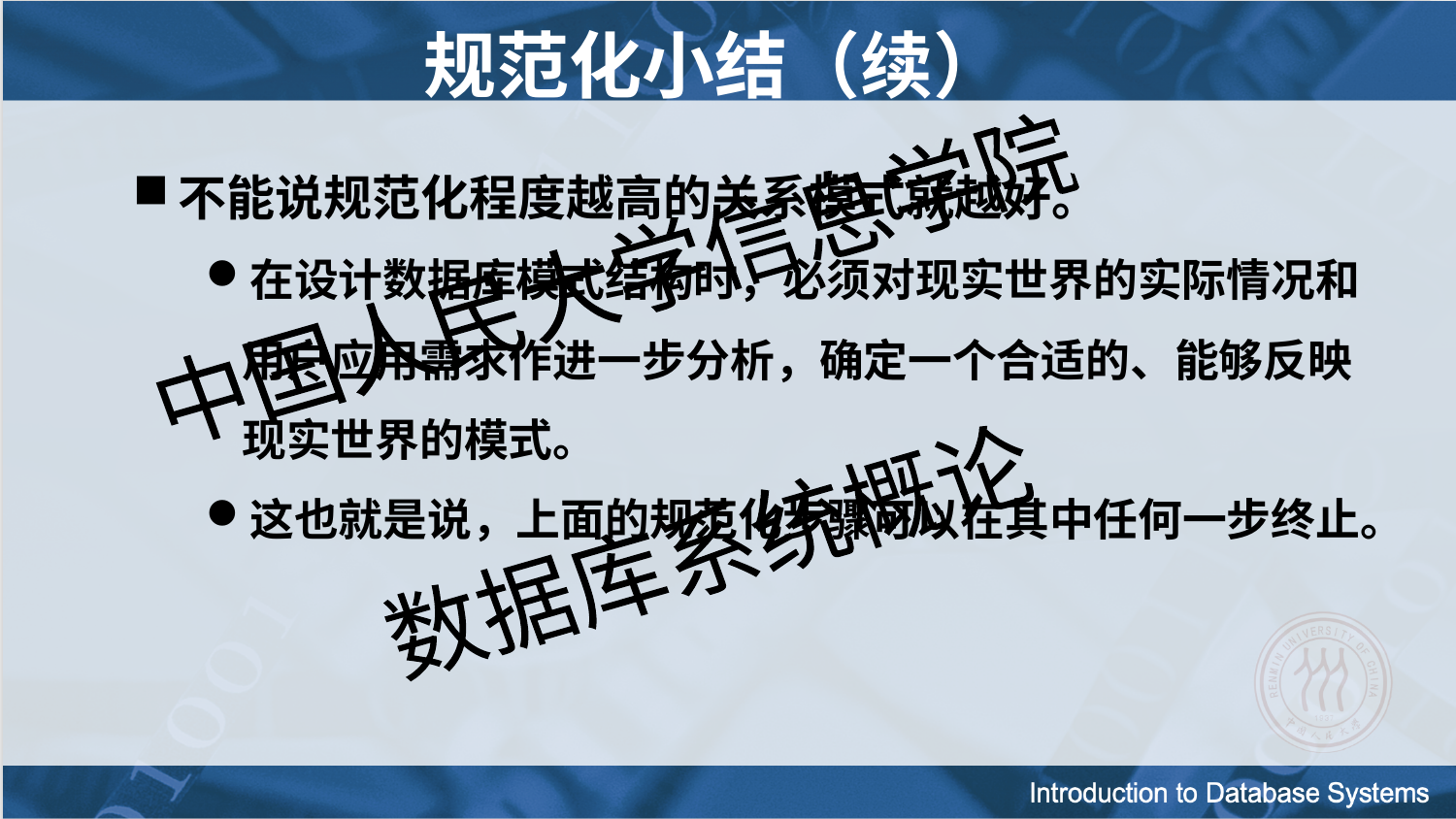

# 规范化小结（续）
不能说规范化程度越高的关系模式就越好。
在设计数据库模式结构时，必须对现实世界的实际情况和用户应用需求作进一步分析，确定一个合适的、能够反映现实世界的模式。
这也就是说，上面的规范化步骤可以在其中任何一步终止。